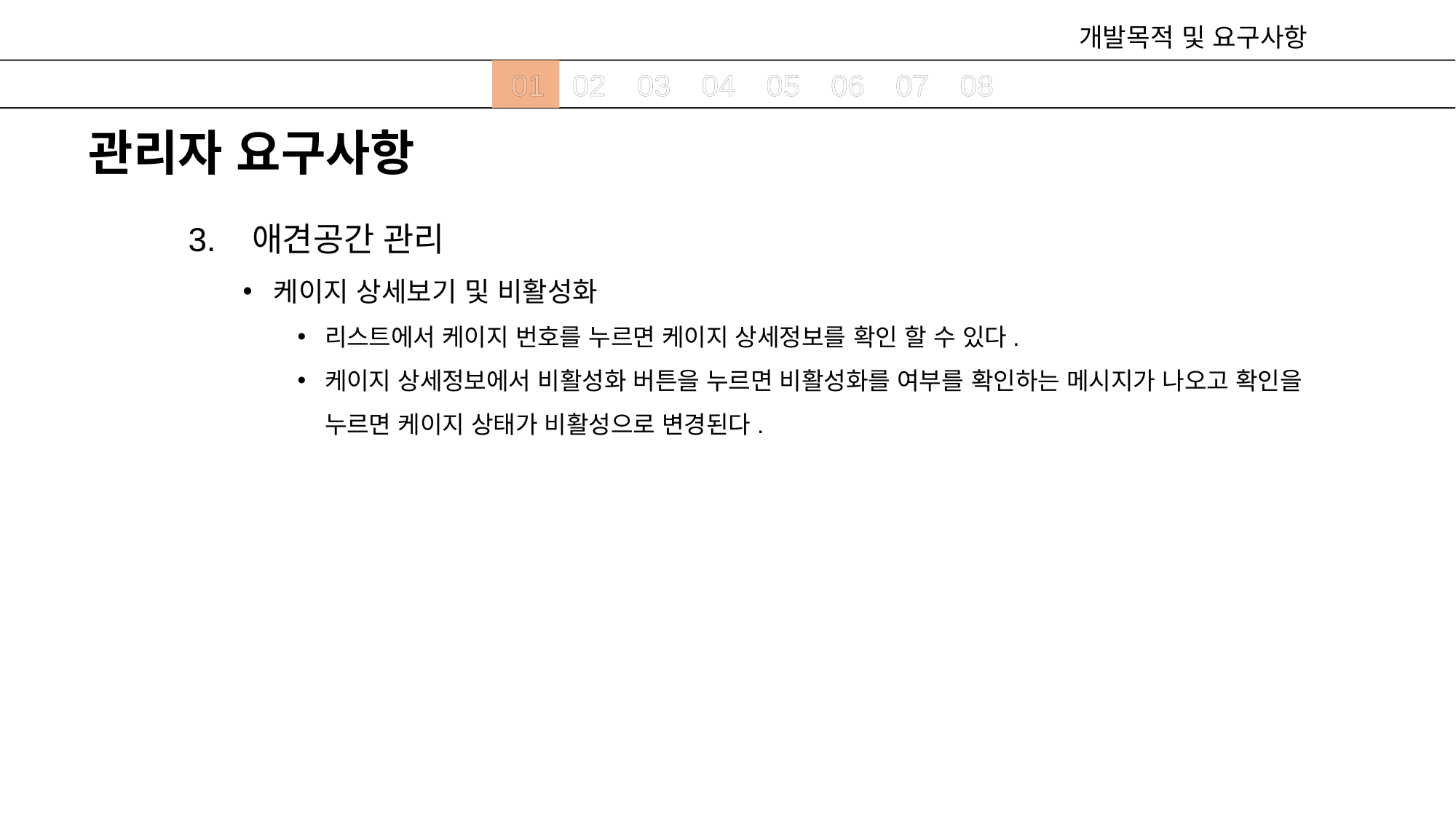

개발목적 및 요구사항

01
02
03
04
05
06
07
08
관리자 요구사항
3.   애견공간 관리
케이지 상세보기 및 비활성화
리스트에서 케이지 번호를 누르면 케이지 상세정보를 확인 할 수 있다.
케이지 상세정보에서 비활성화 버튼을 누르면 비활성화를 여부를 확인하는 메시지가 나오고 확인을 누르면 케이지 상태가 비활성으로 변경된다.